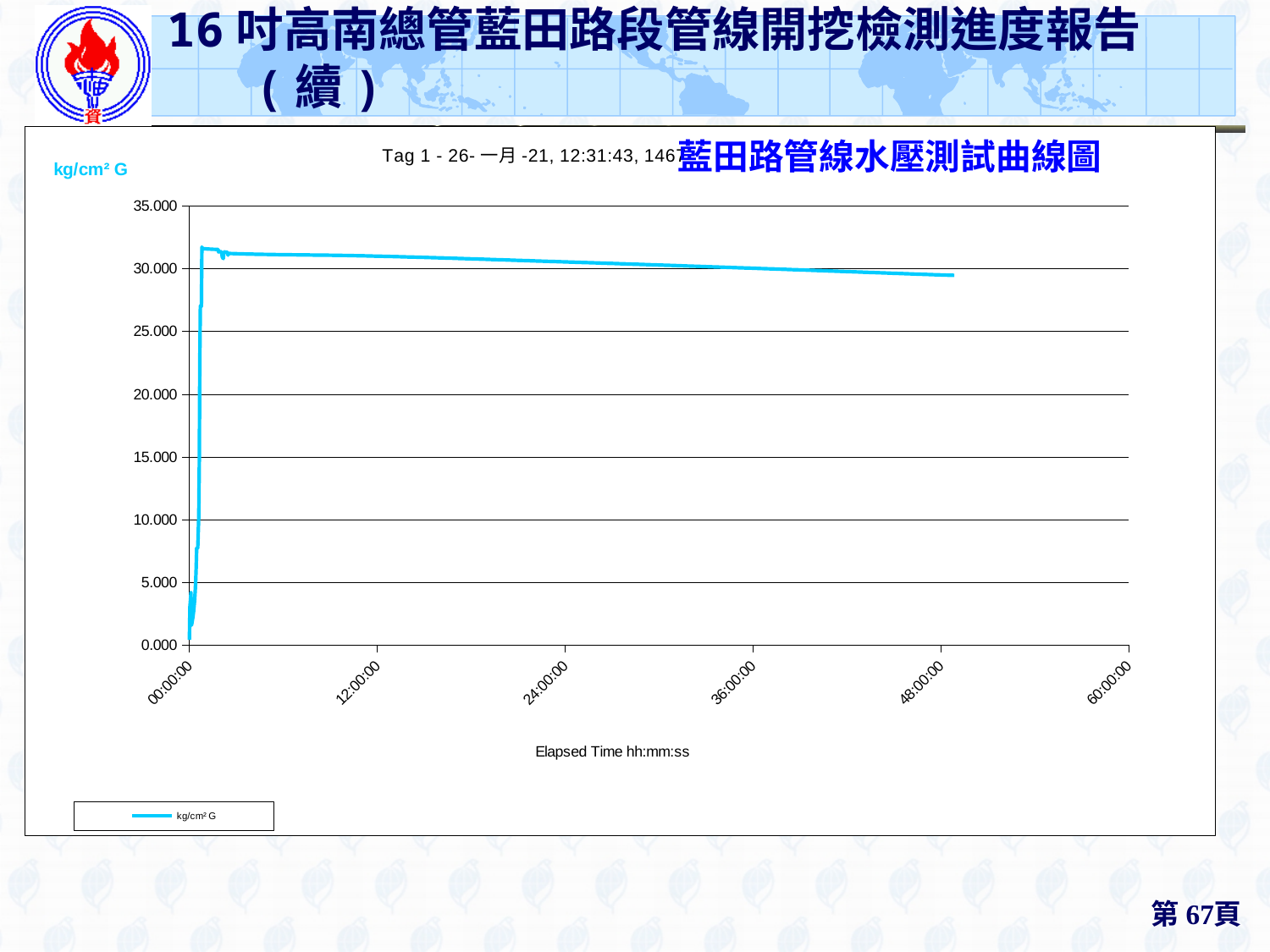

# 16吋高南總管藍田路段管線開挖檢測進度報告(續)
藍田路管線水壓測試曲線圖

### Chart: Tag 1 - 26-一月-21, 12:31:43, 1467

| Category |  |
|---|---|
第67頁